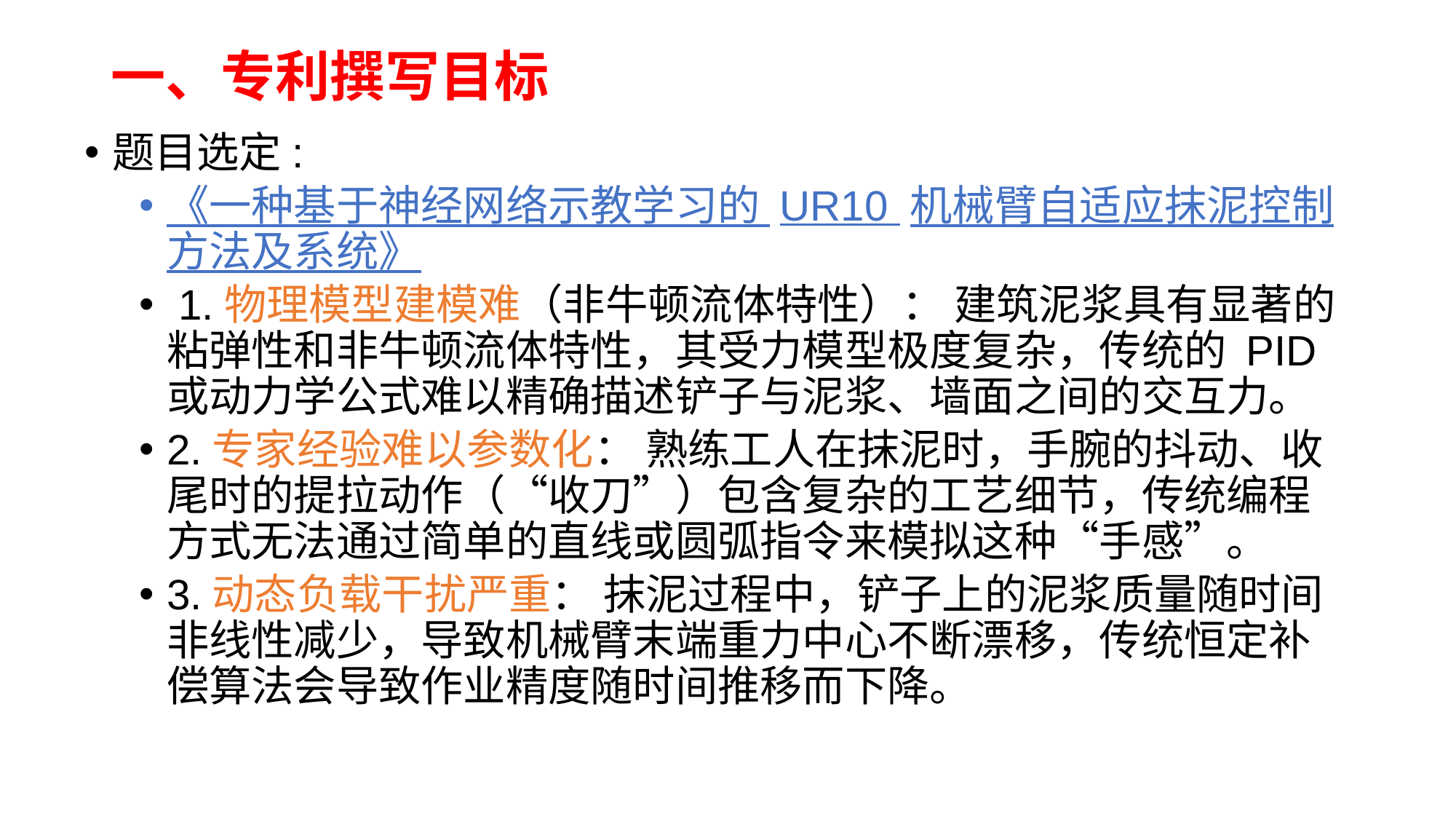

# 一、专利撰写目标
题目选定:
《一种基于神经网络示教学习的 UR10 机械臂自适应抹泥控制方法及系统》
 1.物理模型建模难（非牛顿流体特性）： 建筑泥浆具有显著的粘弹性和非牛顿流体特性，其受力模型极度复杂，传统的 PID 或动力学公式难以精确描述铲子与泥浆、墙面之间的交互力。
2.专家经验难以参数化： 熟练工人在抹泥时，手腕的抖动、收尾时的提拉动作（“收刀”）包含复杂的工艺细节，传统编程方式无法通过简单的直线或圆弧指令来模拟这种“手感”。
3.动态负载干扰严重： 抹泥过程中，铲子上的泥浆质量随时间非线性减少，导致机械臂末端重力中心不断漂移，传统恒定补偿算法会导致作业精度随时间推移而下降。